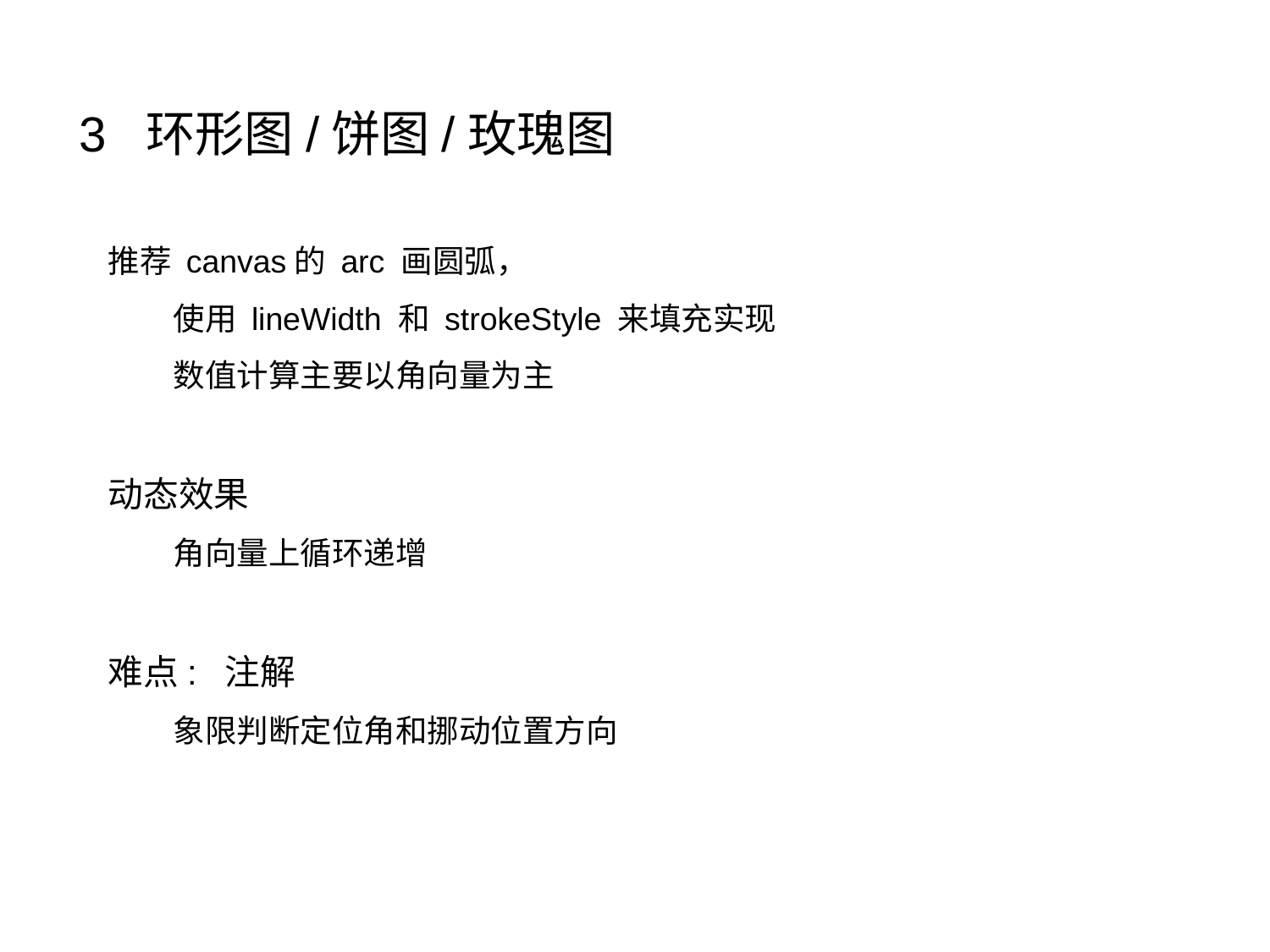

3  环形图/饼图/玫瑰图
推荐 canvas的 arc 画圆弧，
        使用 lineWidth 和 strokeStyle 来填充实现
        数值计算主要以角向量为主
动态效果
        角向量上循环递增
难点:  注解
        象限判断定位角和挪动位置方向